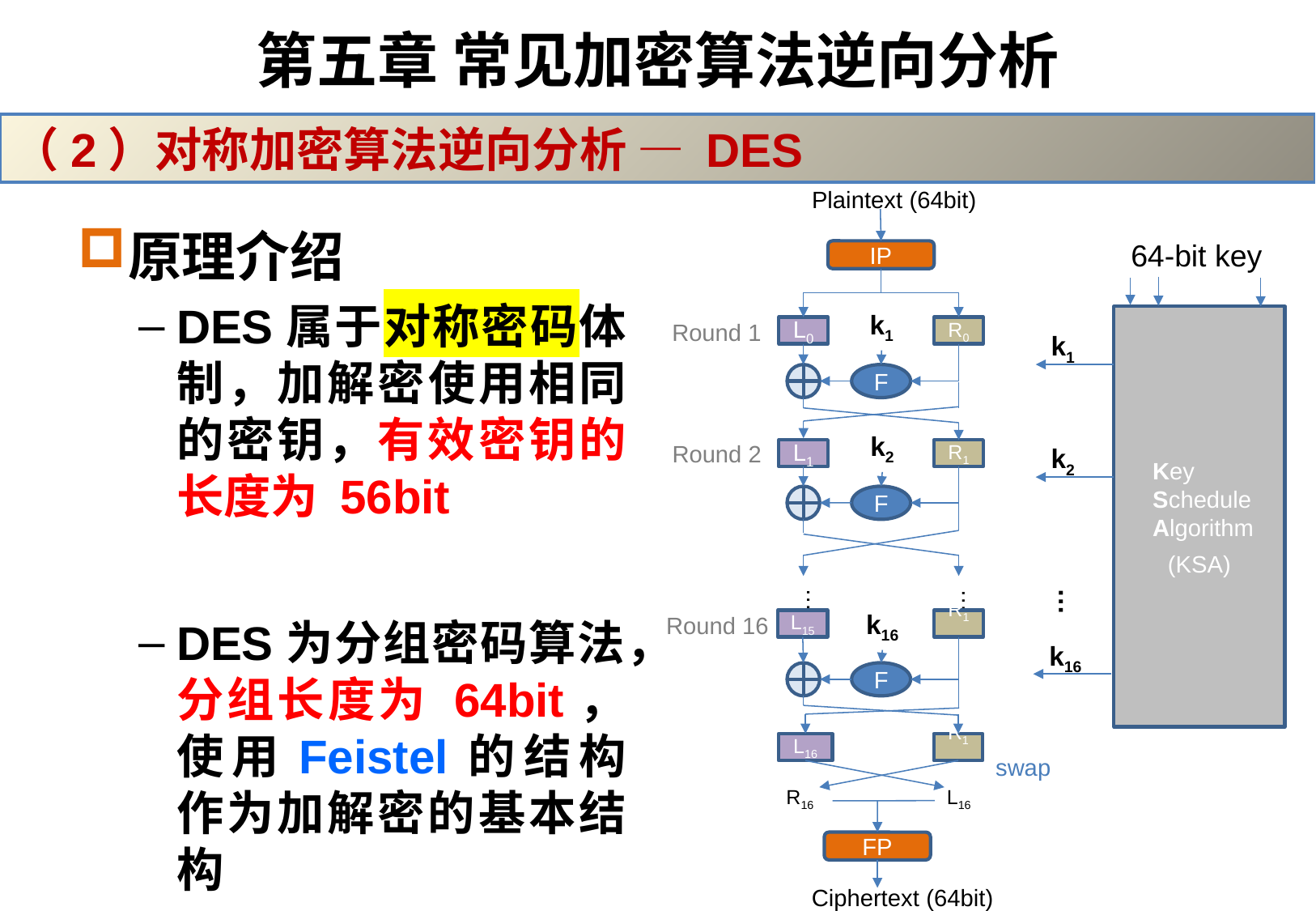

# 第五章 常见加密算法逆向分析
（2）对称加密算法逆向分析 — DES
Plaintext (64bit)
64-bit key
IP
k1
    Key
    Schedule
    Algorithm

(KSA)
Round 1
L0
R0
k1

F
k2
Round 2
k2
L1
R1

F
…
…
…
k16
Round 16
L15
R15
k16

F
L16
R16
swap
L16
R16
FP
Ciphertext (64bit)
原理介绍
DES属于对称密码体制，加解密使用相同的密钥，有效密钥的长度为 56bit

DES为分组密码算法，分组长度为 64bit，使用Feistel的结构作为加解密的基本结构